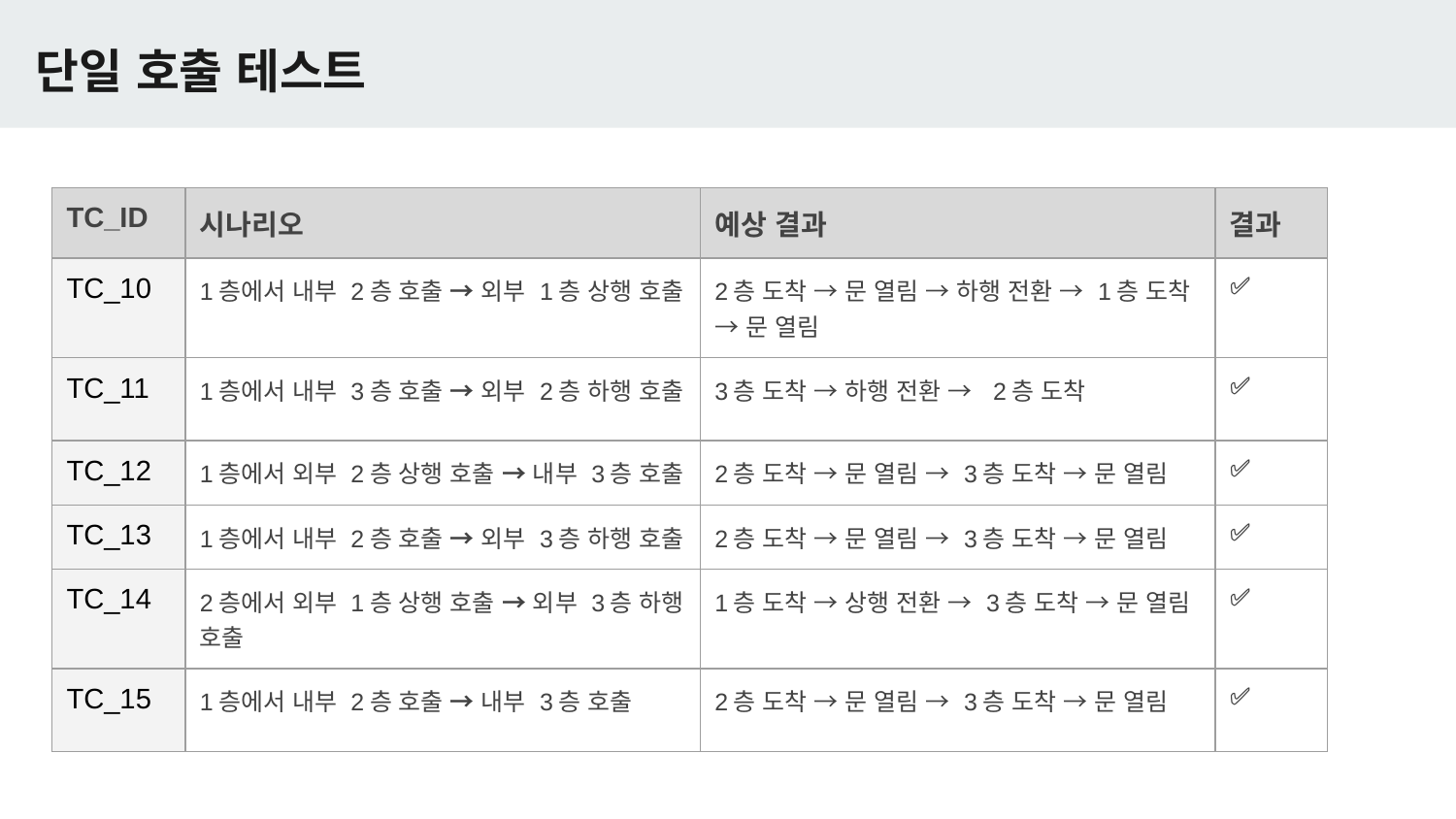

# 단일 호출 테스트
| TC\_ID | 시나리오 | 예상 결과 | 결과 |
| --- | --- | --- | --- |
| TC\_10 | 1층에서 내부 2층 호출 → 외부 1층 상행 호출 | 2층 도착 → 문 열림 → 하행 전환 → 1층 도착 → 문 열림 | ✅ |
| TC\_11 | 1층에서 내부 3층 호출 → 외부 2층 하행 호출 | 3층 도착 → 하행 전환 → 2층 도착 | ✅ |
| TC\_12 | 1층에서 외부 2층 상행 호출 → 내부 3층 호출 | 2층 도착 → 문 열림 → 3층 도착 → 문 열림 | ✅ |
| TC\_13 | 1층에서 내부 2층 호출 → 외부 3층 하행 호출 | 2층 도착 → 문 열림 → 3층 도착 → 문 열림 | ✅ |
| TC\_14 | 2층에서 외부 1층 상행 호출 → 외부 3층 하행 호출 | 1층 도착 → 상행 전환 → 3층 도착 → 문 열림 | ✅ |
| TC\_15 | 1층에서 내부 2층 호출 → 내부 3층 호출 | 2층 도착 → 문 열림 → 3층 도착 → 문 열림 | ✅ |